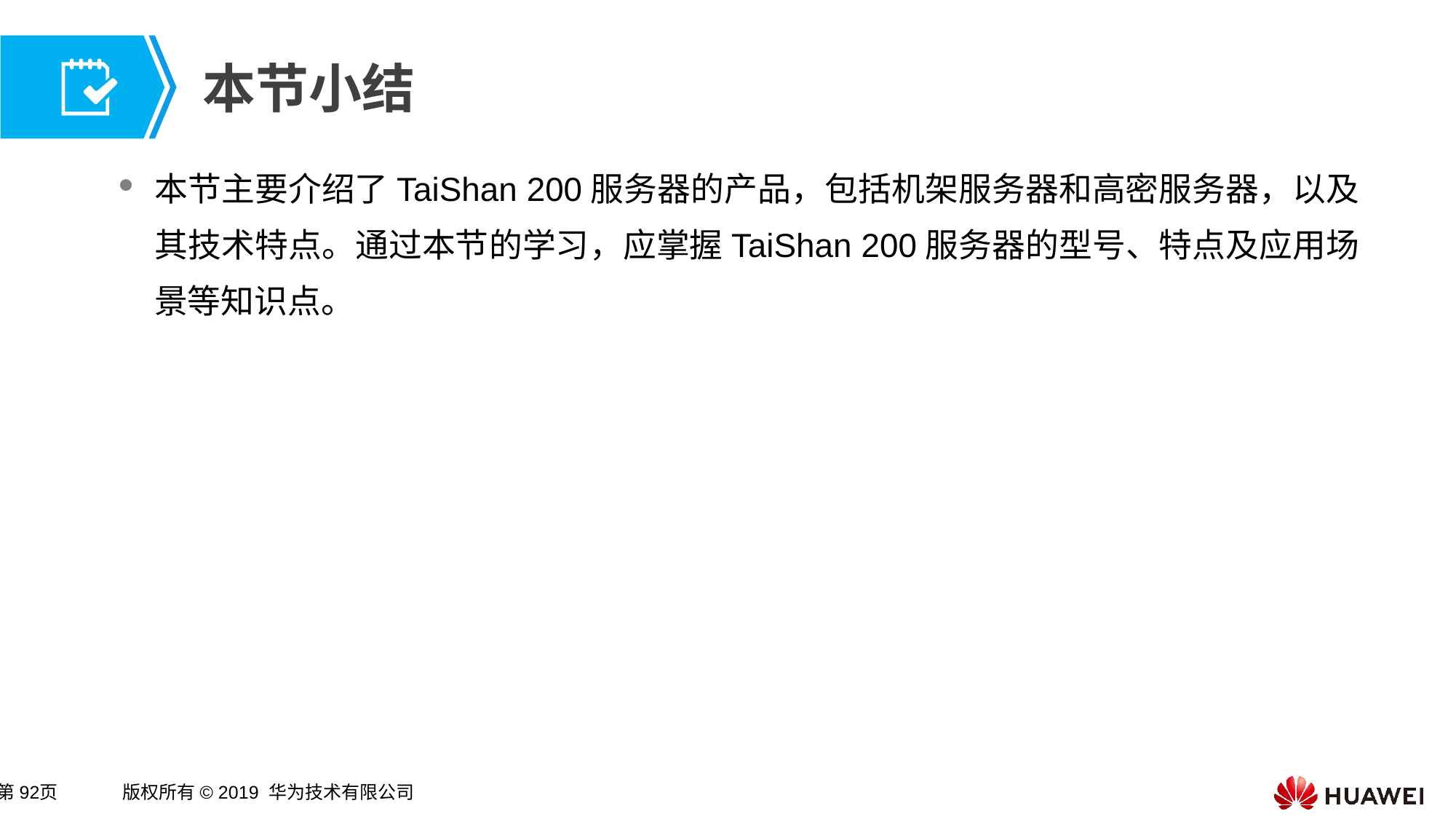

本节主要介绍了TaiShan 200服务器的产品，包括机架服务器和高密服务器，以及其技术特点。通过本节的学习，应掌握TaiShan 200服务器的型号、特点及应用场景等知识点。